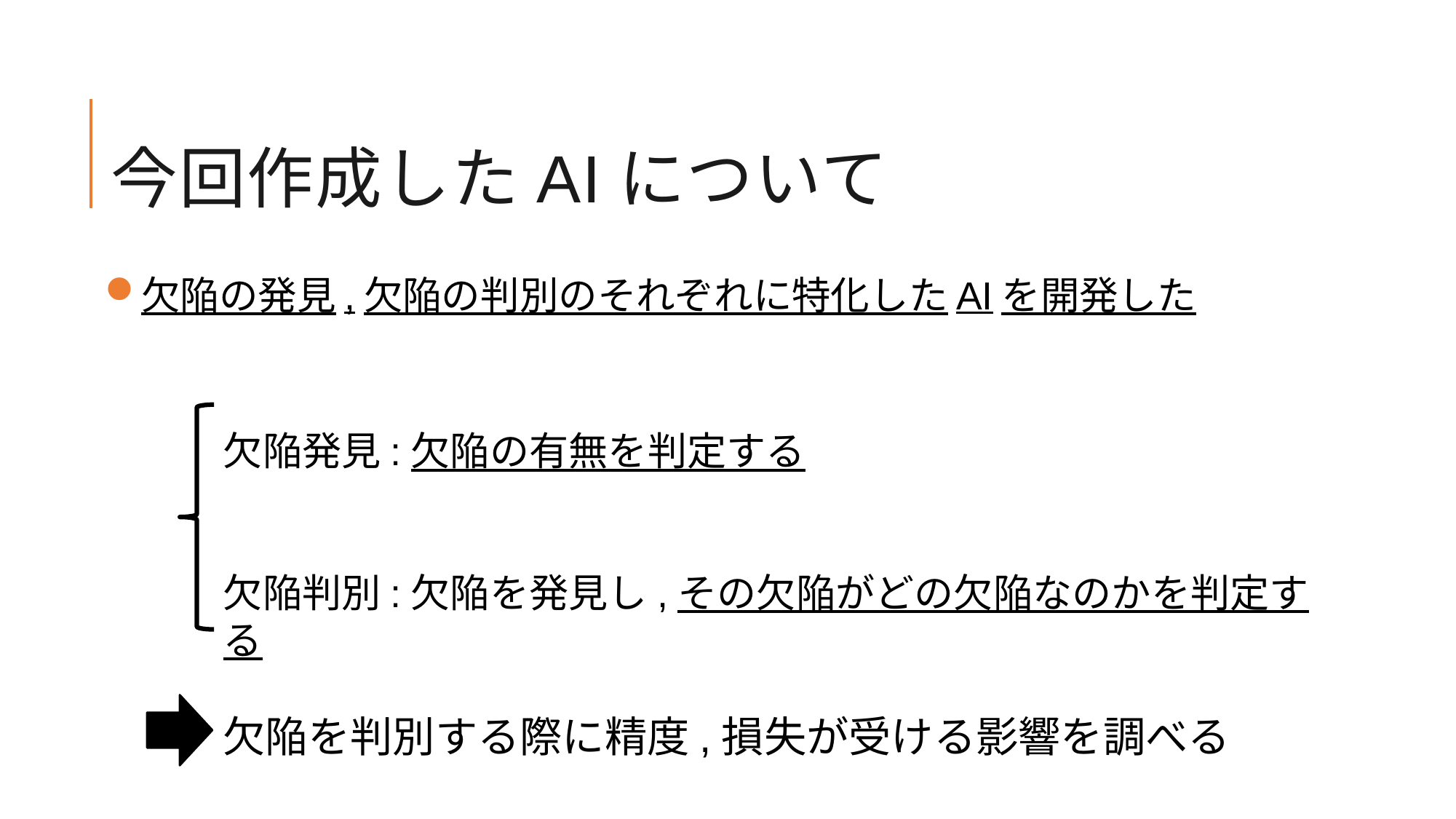

# 今回作成したAIについて
欠陥の発見,欠陥の判別のそれぞれに特化したAIを開発した

欠陥発見:欠陥の有無を判定する
欠陥判別:欠陥を発見し,その欠陥がどの欠陥なのかを判定する

欠陥を判別する際に精度,損失が受ける影響を調べる